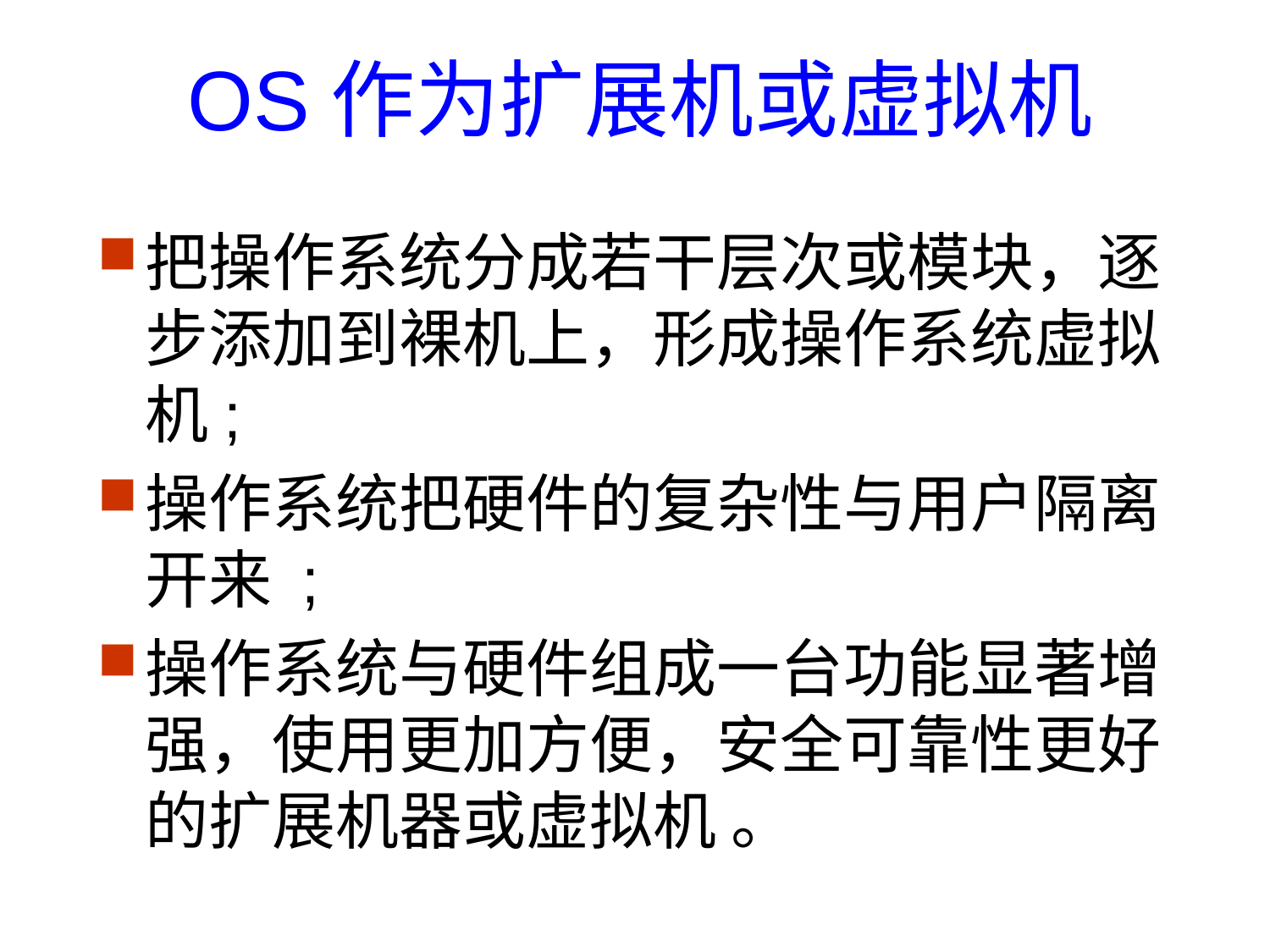

# OS作为扩展机或虚拟机
把操作系统分成若干层次或模块，逐步添加到裸机上，形成操作系统虚拟机;
操作系统把硬件的复杂性与用户隔离开来 ;
操作系统与硬件组成一台功能显著增强，使用更加方便，安全可靠性更好的扩展机器或虚拟机 。